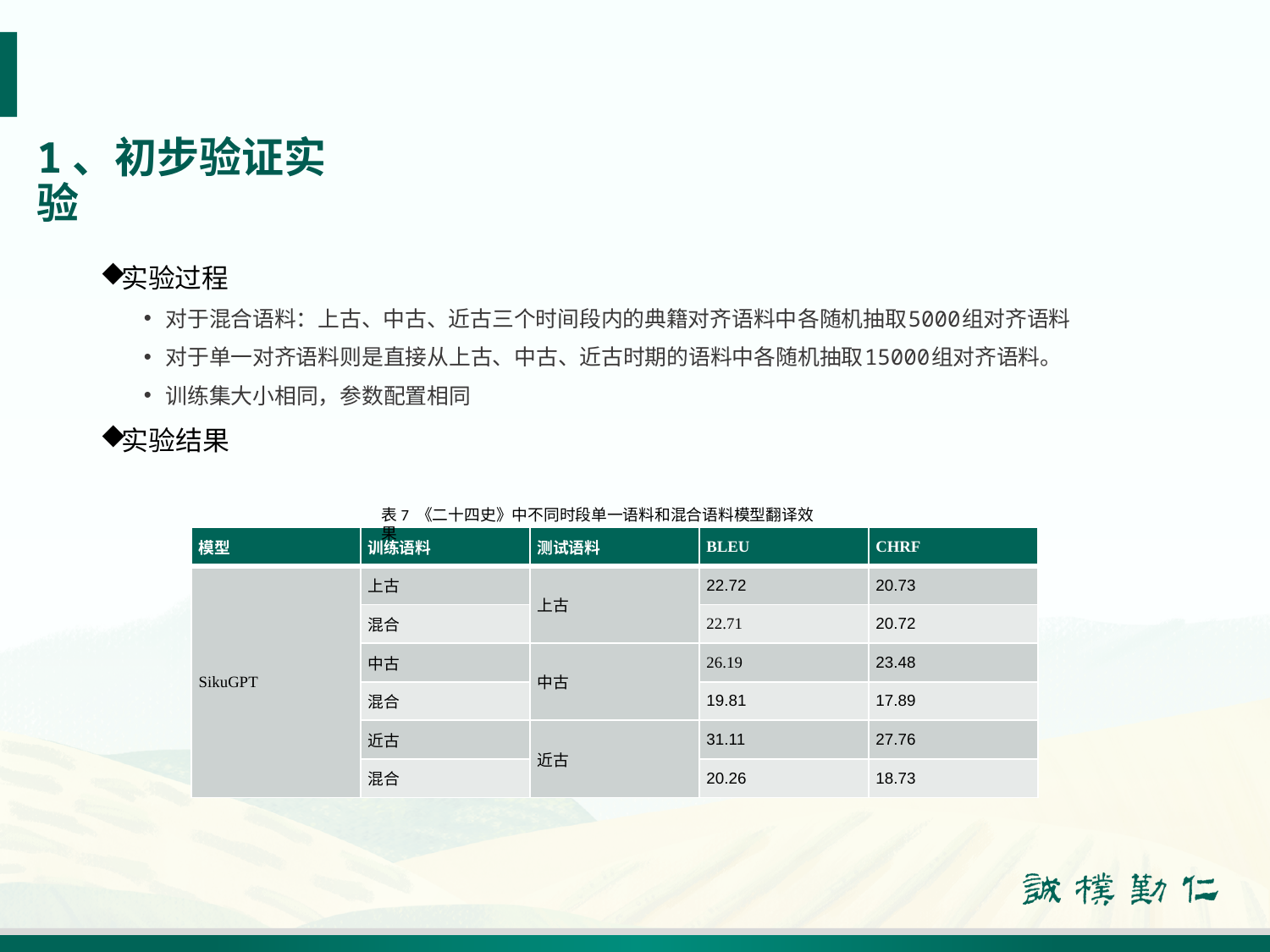

# 1、初步验证实验
实验过程
对于混合语料：上古、中古、近古三个时间段内的典籍对齐语料中各随机抽取5000组对齐语料
对于单一对齐语料则是直接从上古、中古、近古时期的语料中各随机抽取15000组对齐语料。
训练集大小相同，参数配置相同
实验结果
表7 《二十四史》中不同时段单一语料和混合语料模型翻译效果
| 模型 | 训练语料 | 测试语料 | BLEU | CHRF |
| --- | --- | --- | --- | --- |
| SikuGPT | 上古 | 上古 | 22.72 | 20.73 |
|  | 混合 |  | 22.71 | 20.72 |
|  | 中古 | 中古 | 26.19 | 23.48 |
|  | 混合 |  | 19.81 | 17.89 |
|  | 近古 | 近古 | 31.11 | 27.76 |
|  | 混合 |  | 20.26 | 18.73 |